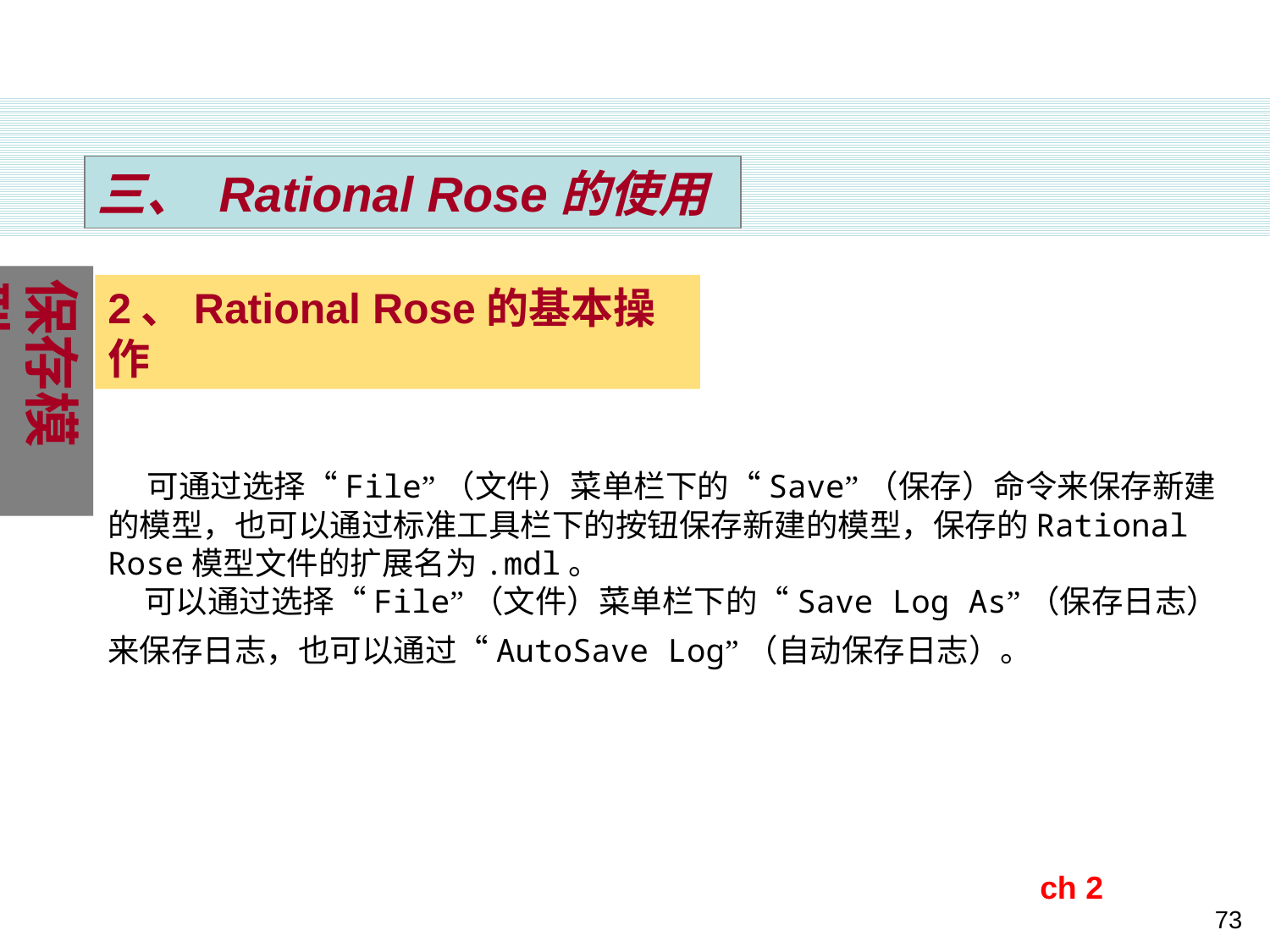

三、 Rational Rose的使用
保存模型
2、Rational Rose的基本操作
    可通过选择“File”（文件）菜单栏下的“Save”（保存）命令来保存新建的模型，也可以通过标准工具栏下的按钮保存新建的模型，保存的Rational Rose模型文件的扩展名为.mdl。
    可以通过选择“File”（文件）菜单栏下的“Save Log As”（保存日志）来保存日志，也可以通过“AutoSave Log”（自动保存日志）。
ch 2
73